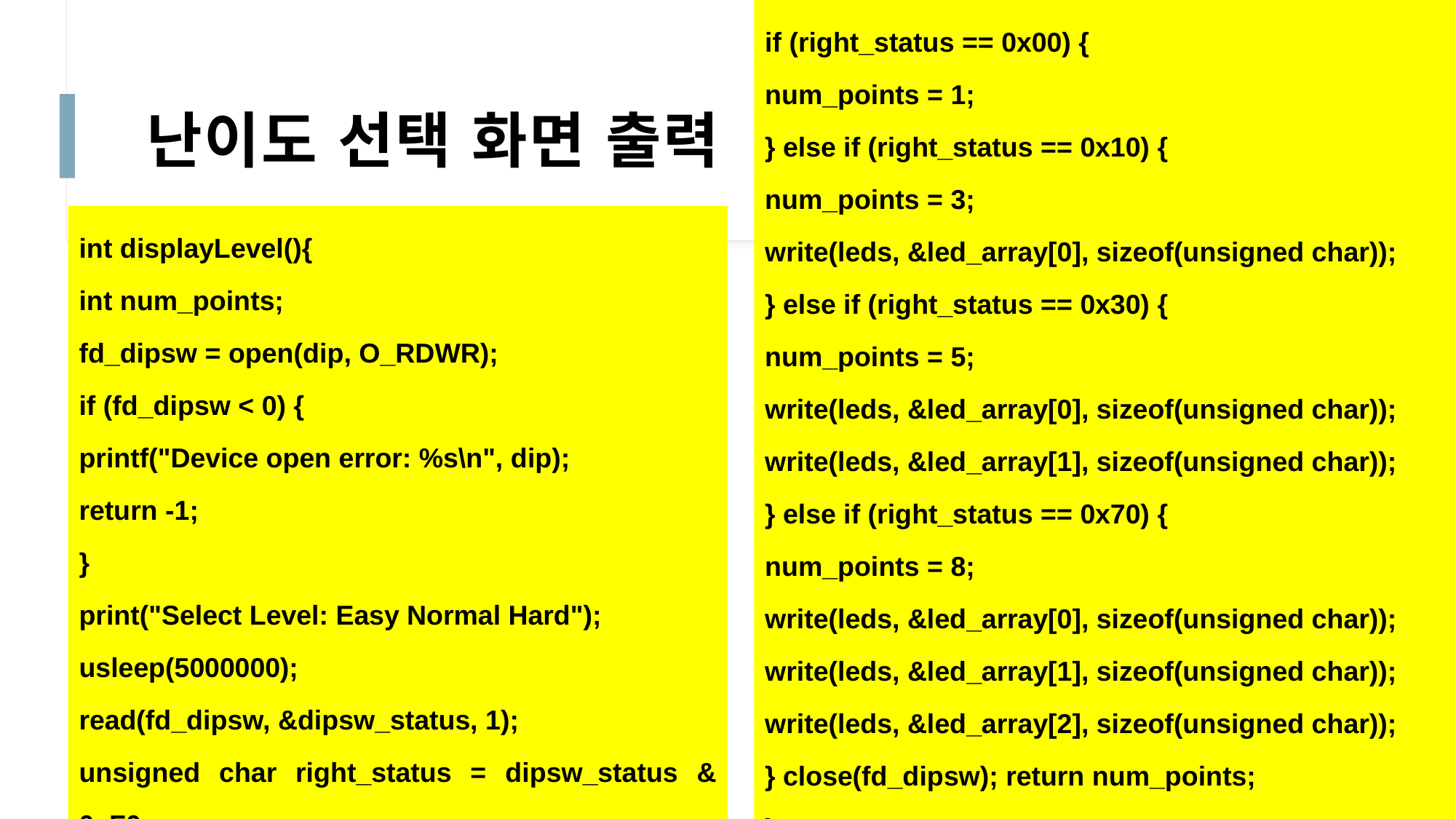

if (right_status == 0x00) {
num_points = 1;
} else if (right_status == 0x10) {
num_points = 3;
write(leds, &led_array[0], sizeof(unsigned char));
} else if (right_status == 0x30) {
num_points = 5;
write(leds, &led_array[0], sizeof(unsigned char));
write(leds, &led_array[1], sizeof(unsigned char));
} else if (right_status == 0x70) {
num_points = 8;
write(leds, &led_array[0], sizeof(unsigned char));
write(leds, &led_array[1], sizeof(unsigned char));
write(leds, &led_array[2], sizeof(unsigned char));
} close(fd_dipsw); return num_points;
}

# 난이도 선택 화면 출력
int displayLevel(){
int num_points;
fd_dipsw = open(dip, O_RDWR);
if (fd_dipsw < 0) {
printf("Device open error: %s\n", dip);
return -1;
}
print("Select Level: Easy Normal Hard");
usleep(5000000);
read(fd_dipsw, &dipsw_status, 1);
unsigned char right_status = dipsw_status & 0xF0;